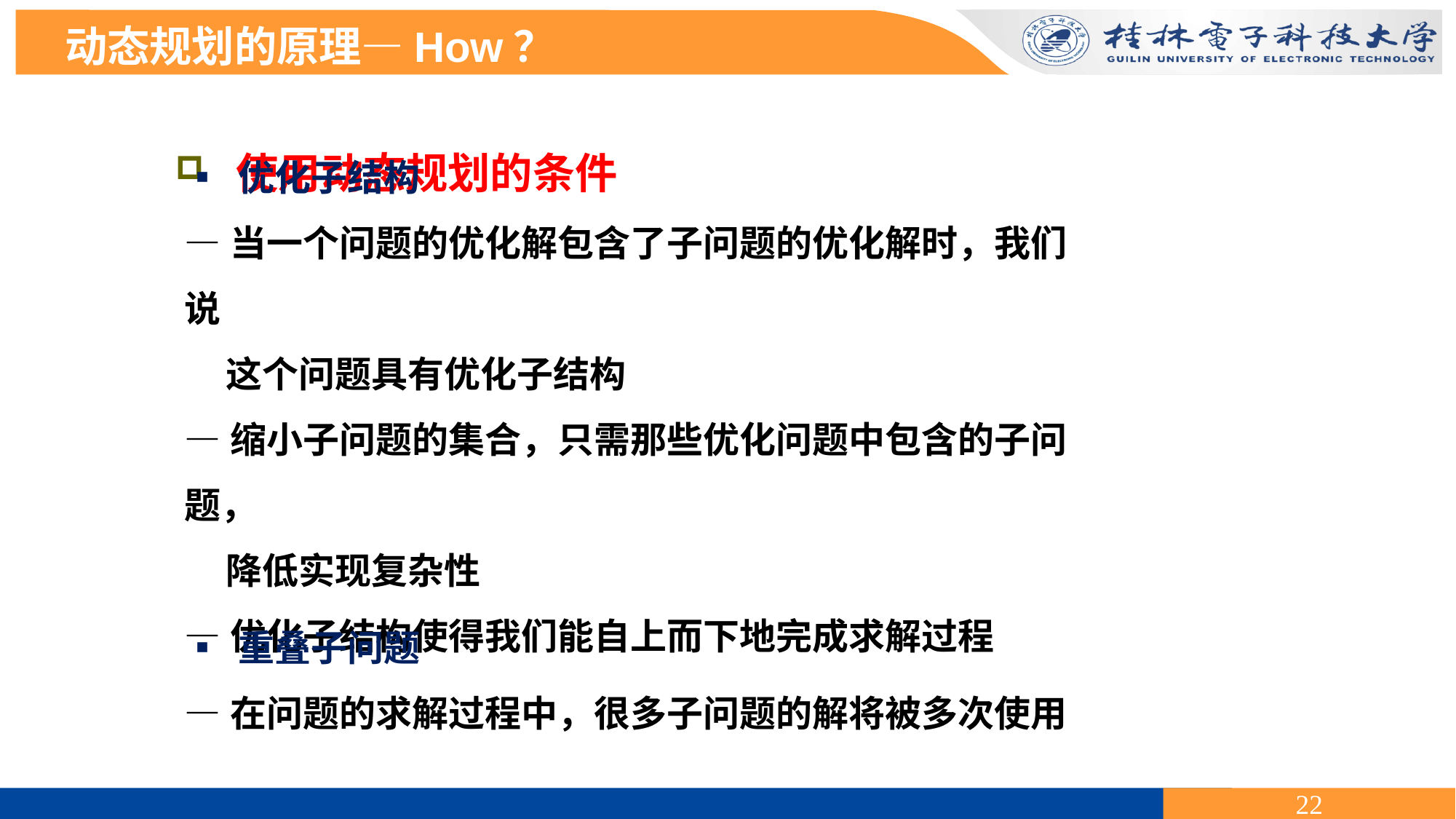

动态规划的原理—How？
 使用动态规划的条件
▪ 优化子结构
—当一个问题的优化解包含了子问题的优化解时，我们说
    这个问题具有优化子结构
—缩小子问题的集合，只需那些优化问题中包含的子问题，
    降低实现复杂性
—优化子结构使得我们能自上而下地完成求解过程
▪ 重叠子问题
—在问题的求解过程中，很多子问题的解将被多次使用